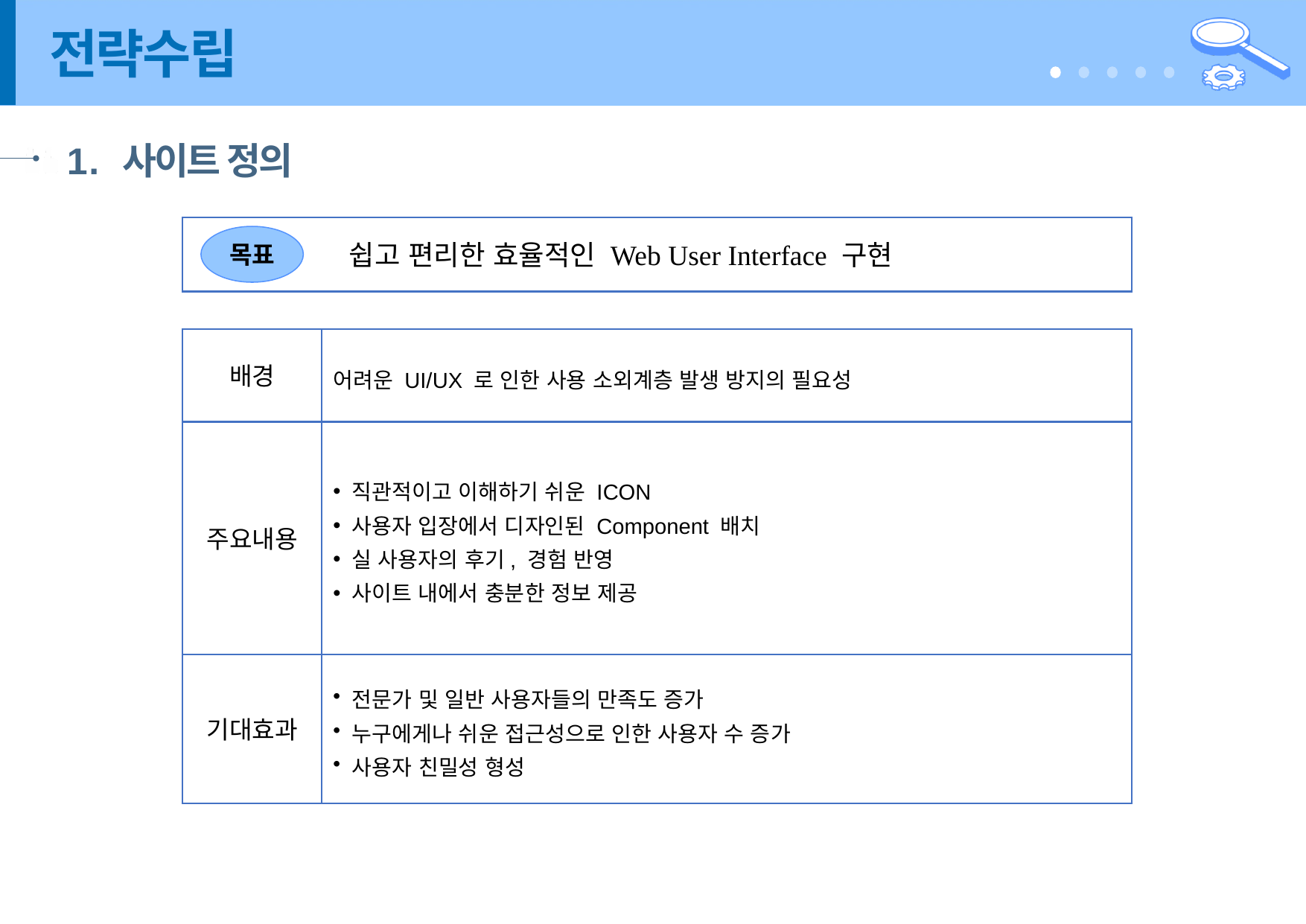

# 전략수립
사이트 정의

목표
쉽고 편리한 효율적인 Web User Interface 구현
배경
어려운 UI/UX 로 인한 사용 소외계층 발생 방지의 필요성
주요내용
 직관적이고 이해하기 쉬운 ICON
 사용자 입장에서 디자인된 Component 배치
 실 사용자의 후기, 경험 반영
 사이트 내에서 충분한 정보 제공
기대효과
 전문가 및 일반 사용자들의 만족도 증가
 누구에게나 쉬운 접근성으로 인한 사용자 수 증가
 사용자 친밀성 형성